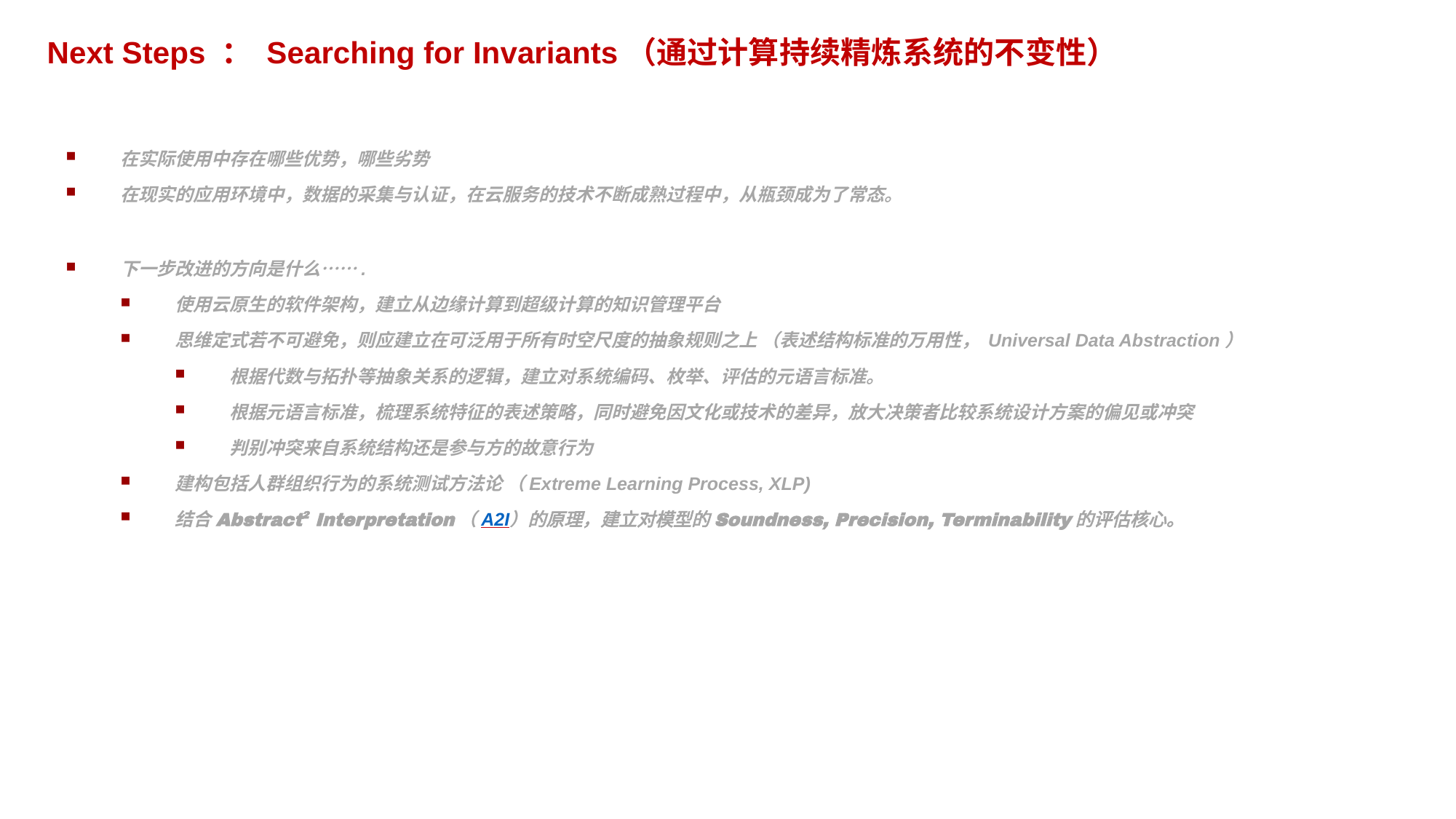

# Next Steps ： Searching for Invariants（通过计算持续精炼系统的不变性）
在实际使用中存在哪些优势，哪些劣势
在现实的应用环境中，数据的采集与认证，在云服务的技术不断成熟过程中，从瓶颈成为了常态。

下一步改进的方向是什么…….
使用云原生的软件架构，建立从边缘计算到超级计算的知识管理平台
思维定式若不可避免，则应建立在可泛用于所有时空尺度的抽象规则之上 （表述结构标准的万用性， Universal Data Abstraction）
根据代数与拓扑等抽象关系的逻辑，建立对系统编码、枚举、评估的元语言标准。
根据元语言标准，梳理系统特征的表述策略，同时避免因文化或技术的差异，放大决策者比较系统设计方案的偏见或冲突
判别冲突来自系统结构还是参与方的故意行为
建构包括人群组织行为的系统测试方法论 （Extreme Learning Process, XLP)
结合Abstract2 Interpretation（A2I）的原理，建立对模型的Soundness, Precision, Terminability的评估核心。